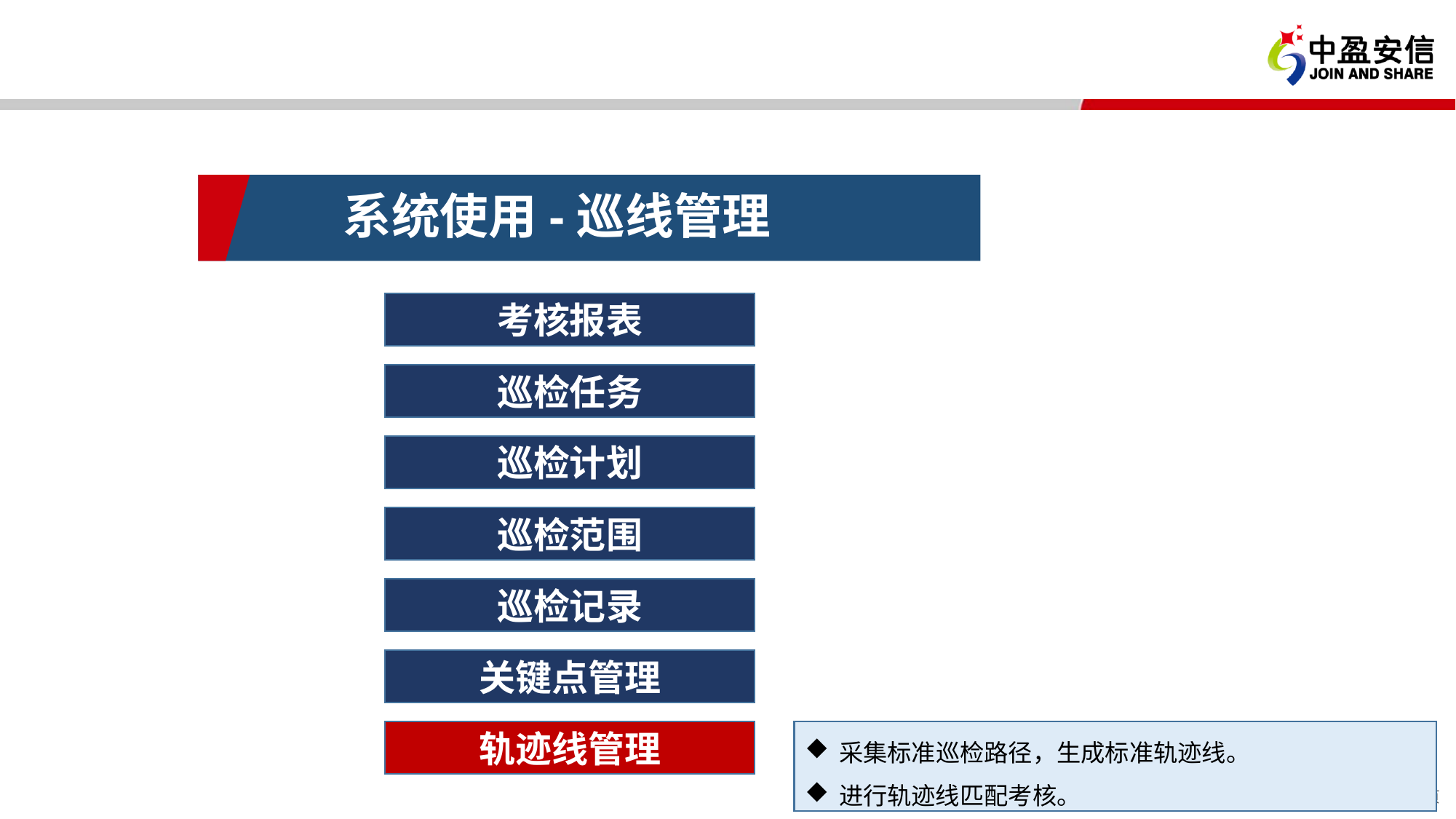

系统使用-巡线管理
考核报表
巡检任务
巡检计划
巡检范围
巡检记录
关键点管理
轨迹线管理
采集标准巡检路径，生成标准轨迹线。
进行轨迹线匹配考核。